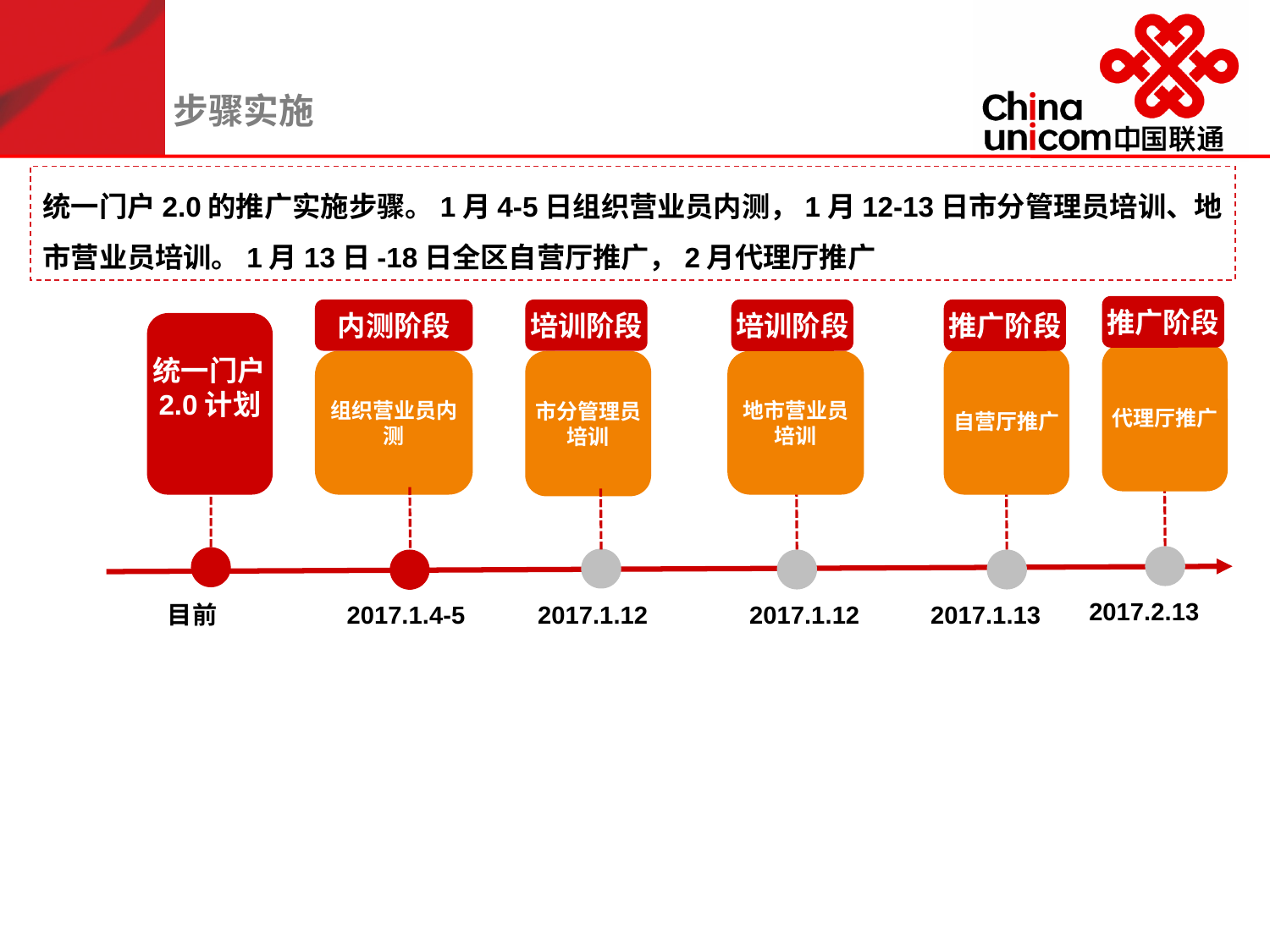

步骤实施
统一门户2.0的推广实施步骤。1月4-5日组织营业员内测，1月12-13日市分管理员培训、地市营业员培训。1月13日-18日全区自营厅推广，2月代理厅推广
推广阶段
内测阶段
培训阶段
培训阶段
推广阶段
统一门户2.0计划

代理厅推广
自营厅推广
组织营业员内测
地市营业员培训
市分管理员培训

2017.2.13
目前
2017.1.4-5
2017.1.12
2017.1.12
2017.1.13